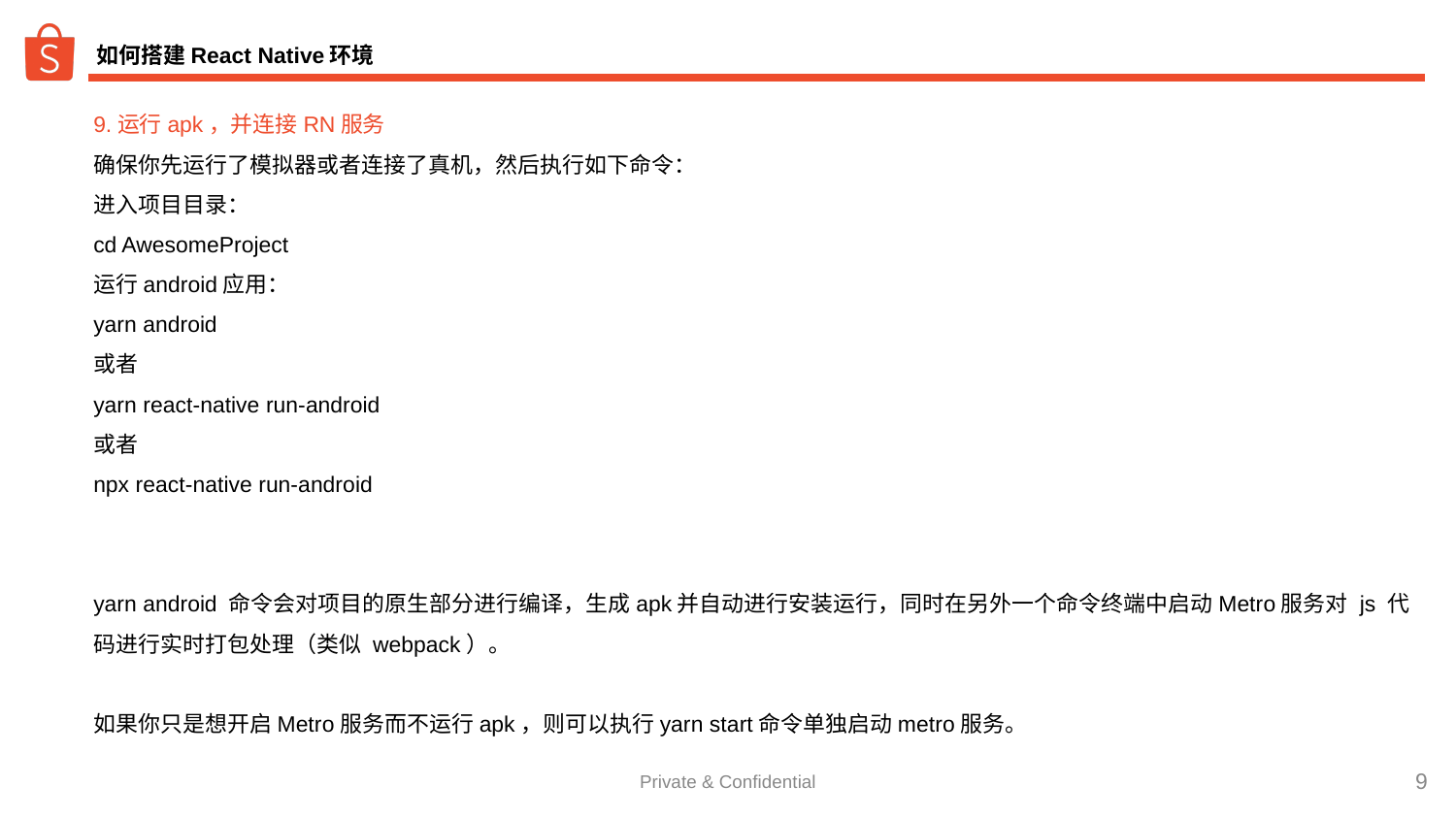

# 如何搭建React Native环境
9.运行apk，并连接RN服务
确保你先运行了模拟器或者连接了真机，然后执行如下命令：
进入项目目录：
cd AwesomeProject
运行android应用：
yarn android
或者
yarn react-native run-android
或者
npx react-native run-android

yarn android 命令会对项目的原生部分进行编译，生成apk并自动进行安装运行，同时在另外一个命令终端中启动Metro服务对 js 代码进行实时打包处理（类似 webpack）。

如果你只是想开启Metro服务而不运行apk，则可以执行yarn start命令单独启动metro服务。
Private & Confidential
9